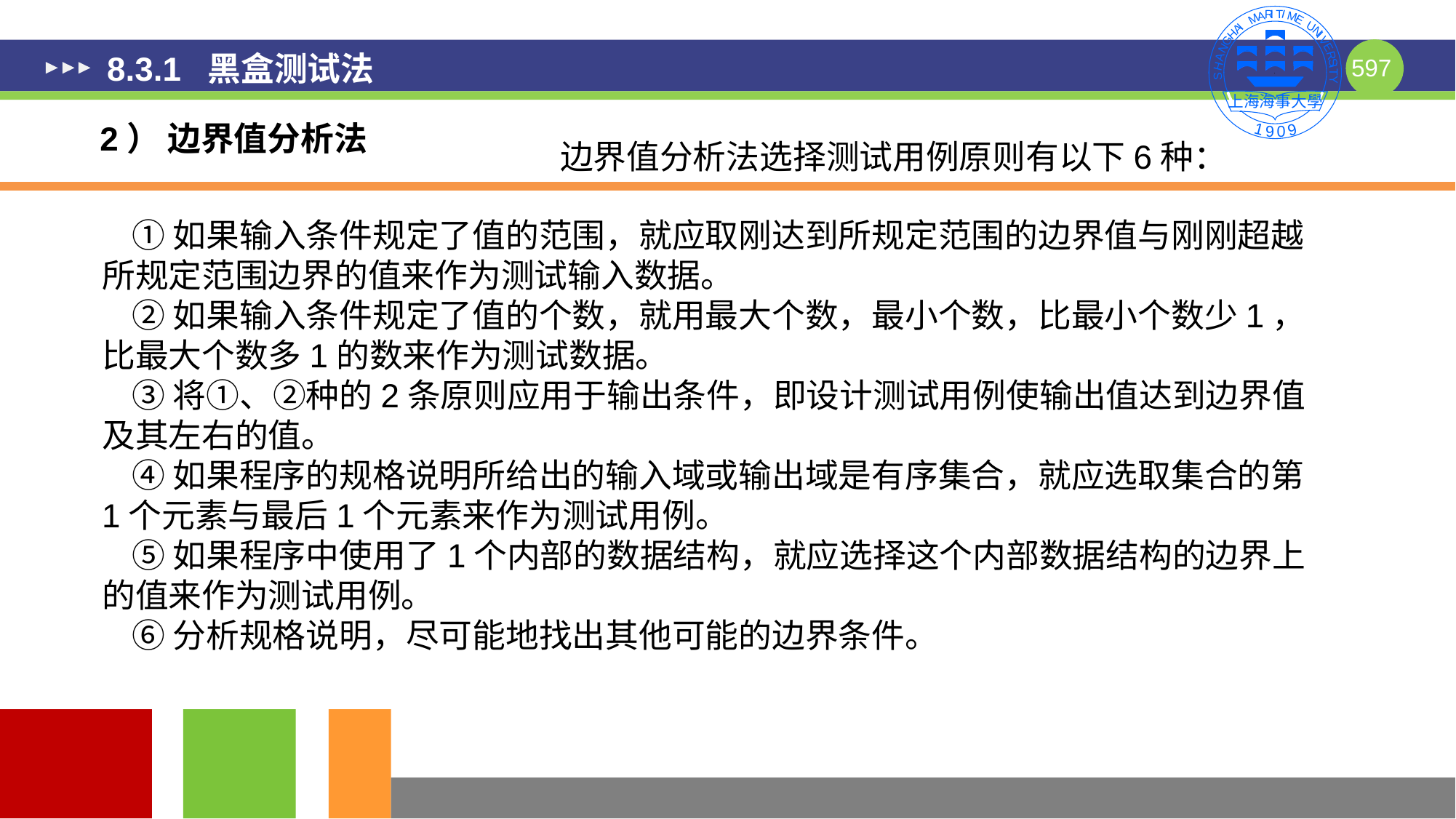

# 8.3.1  黑盒测试法
2） 边界值分析法
边界值分析法选择测试用例原则有以下6种：

    ①如果输入条件规定了值的范围，就应取刚达到所规定范围的边界值与刚刚超越所规定范围边界的值来作为测试输入数据。
    ②如果输入条件规定了值的个数，就用最大个数，最小个数，比最小个数少1，比最大个数多1的数来作为测试数据。
    ③将①、②种的2条原则应用于输出条件，即设计测试用例使输出值达到边界值及其左右的值。
    ④如果程序的规格说明所给出的输入域或输出域是有序集合，就应选取集合的第1个元素与最后1个元素来作为测试用例。
    ⑤如果程序中使用了1个内部的数据结构，就应选择这个内部数据结构的边界上的值来作为测试用例。
    ⑥分析规格说明，尽可能地找出其他可能的边界条件。

597